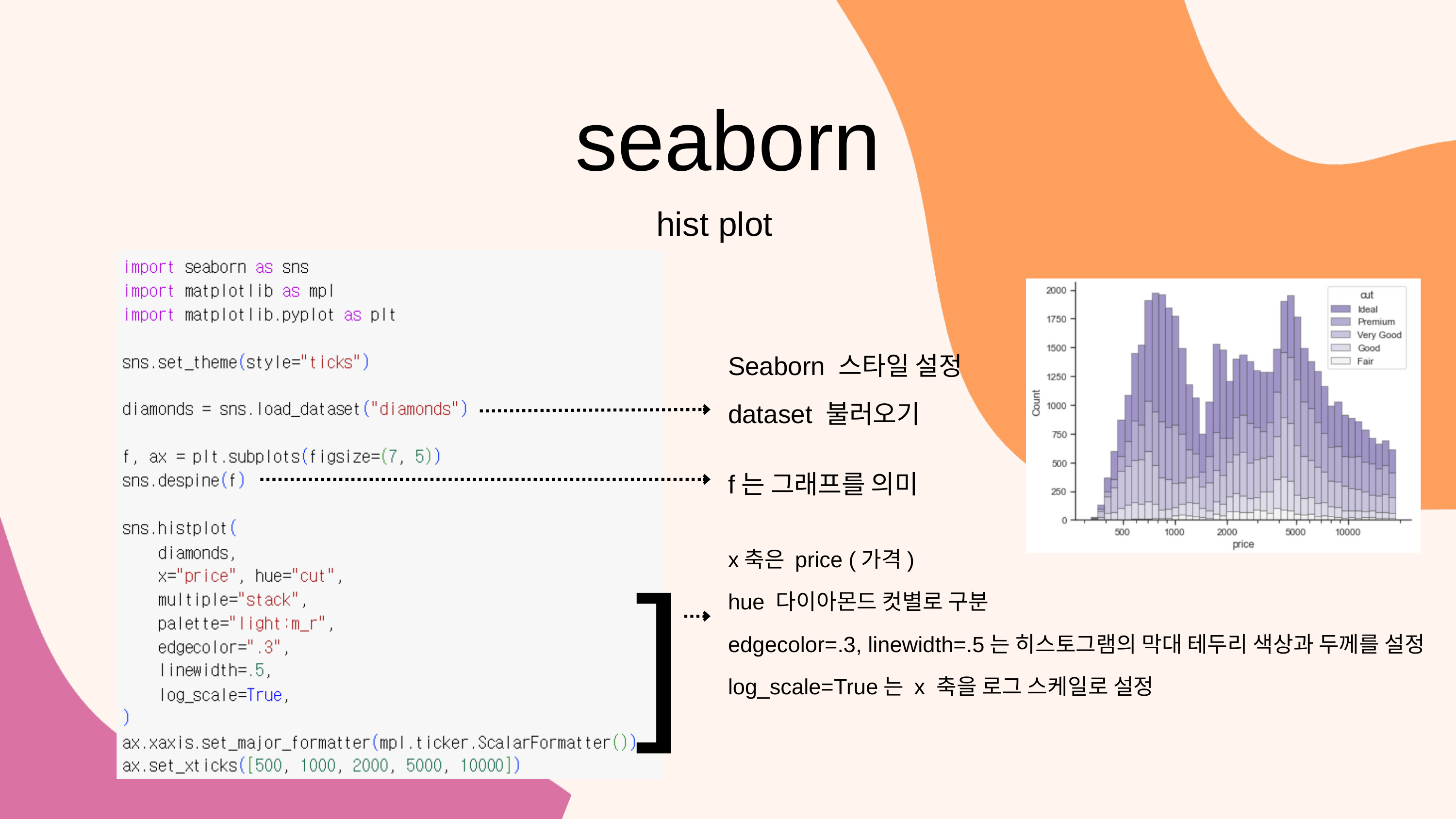

seaborn
hist plot

Seaborn 스타일 설정
dataset 불러오기

]
f는 그래프를 의미

x축은 price (가격)
hue 다이아몬드 컷별로 구분
edgecolor=.3, linewidth=.5는 히스토그램의 막대 테두리 색상과 두께를 설정
log_scale=True는 x 축을 로그 스케일로 설정